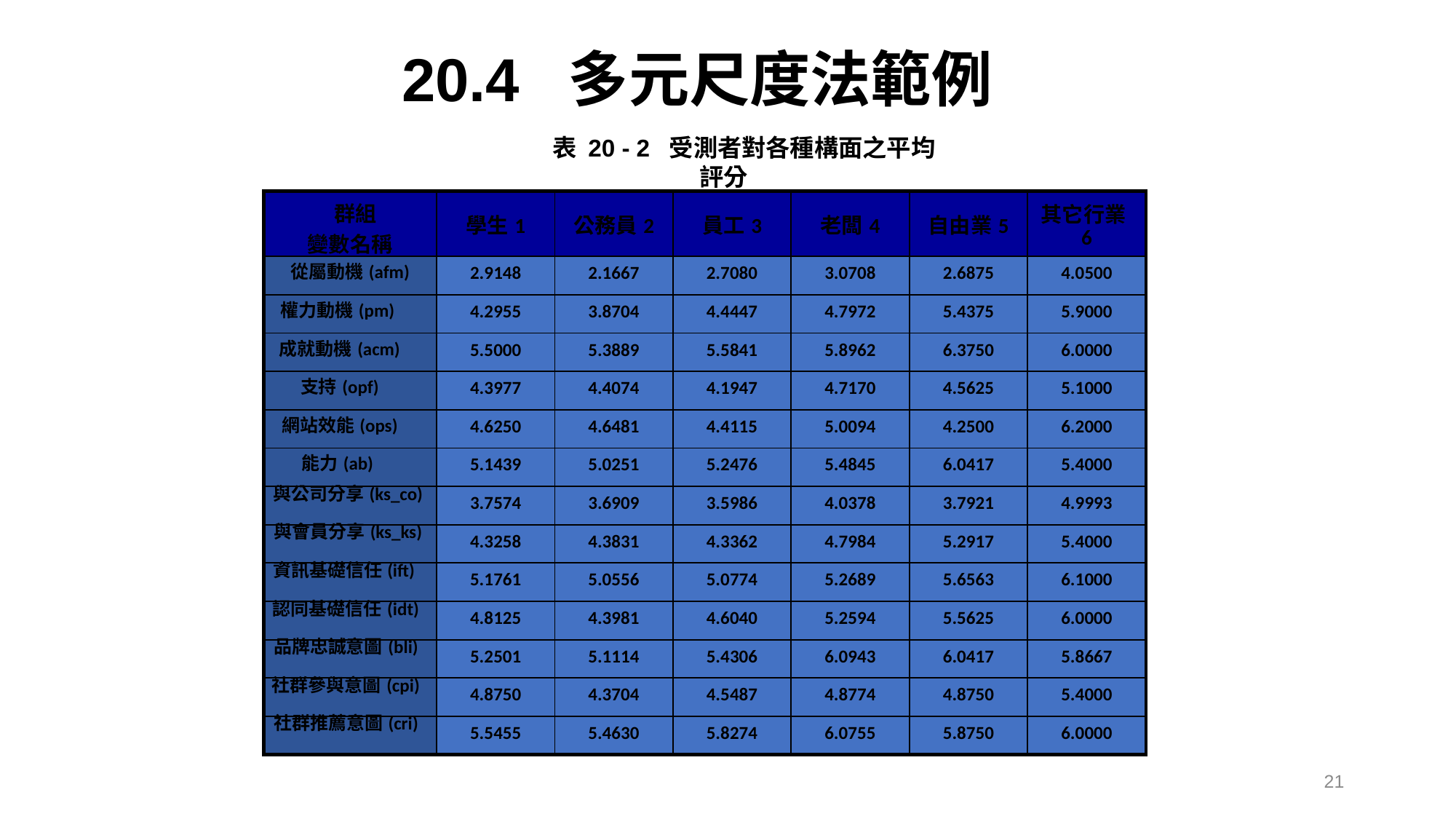

20.4  多元尺度法範例
表 20 - 2  受測者對各種構面之平均評分
| 群組 變數名稱 | 學生1 | 公務員2 | 員工3 | 老闆4 | 自由業5 | 其它行業6 |
| --- | --- | --- | --- | --- | --- | --- |
| 從屬動機(afm) | 2.9148 | 2.1667 | 2.7080 | 3.0708 | 2.6875 | 4.0500 |
| 權力動機(pm) | 4.2955 | 3.8704 | 4.4447 | 4.7972 | 5.4375 | 5.9000 |
| 成就動機(acm) | 5.5000 | 5.3889 | 5.5841 | 5.8962 | 6.3750 | 6.0000 |
| 支持(opf) | 4.3977 | 4.4074 | 4.1947 | 4.7170 | 4.5625 | 5.1000 |
| 網站效能(ops) | 4.6250 | 4.6481 | 4.4115 | 5.0094 | 4.2500 | 6.2000 |
| 能力(ab) | 5.1439 | 5.0251 | 5.2476 | 5.4845 | 6.0417 | 5.4000 |
| 與公司分享(ks\_co) | 3.7574 | 3.6909 | 3.5986 | 4.0378 | 3.7921 | 4.9993 |
| 與會員分享(ks\_ks) | 4.3258 | 4.3831 | 4.3362 | 4.7984 | 5.2917 | 5.4000 |
| 資訊基礎信任(ift) | 5.1761 | 5.0556 | 5.0774 | 5.2689 | 5.6563 | 6.1000 |
| 認同基礎信任(idt) | 4.8125 | 4.3981 | 4.6040 | 5.2594 | 5.5625 | 6.0000 |
| 品牌忠誠意圖(bli) | 5.2501 | 5.1114 | 5.4306 | 6.0943 | 6.0417 | 5.8667 |
| 社群參與意圖(cpi) | 4.8750 | 4.3704 | 4.5487 | 4.8774 | 4.8750 | 5.4000 |
| 社群推薦意圖(cri) | 5.5455 | 5.4630 | 5.8274 | 6.0755 | 5.8750 | 6.0000 |
21